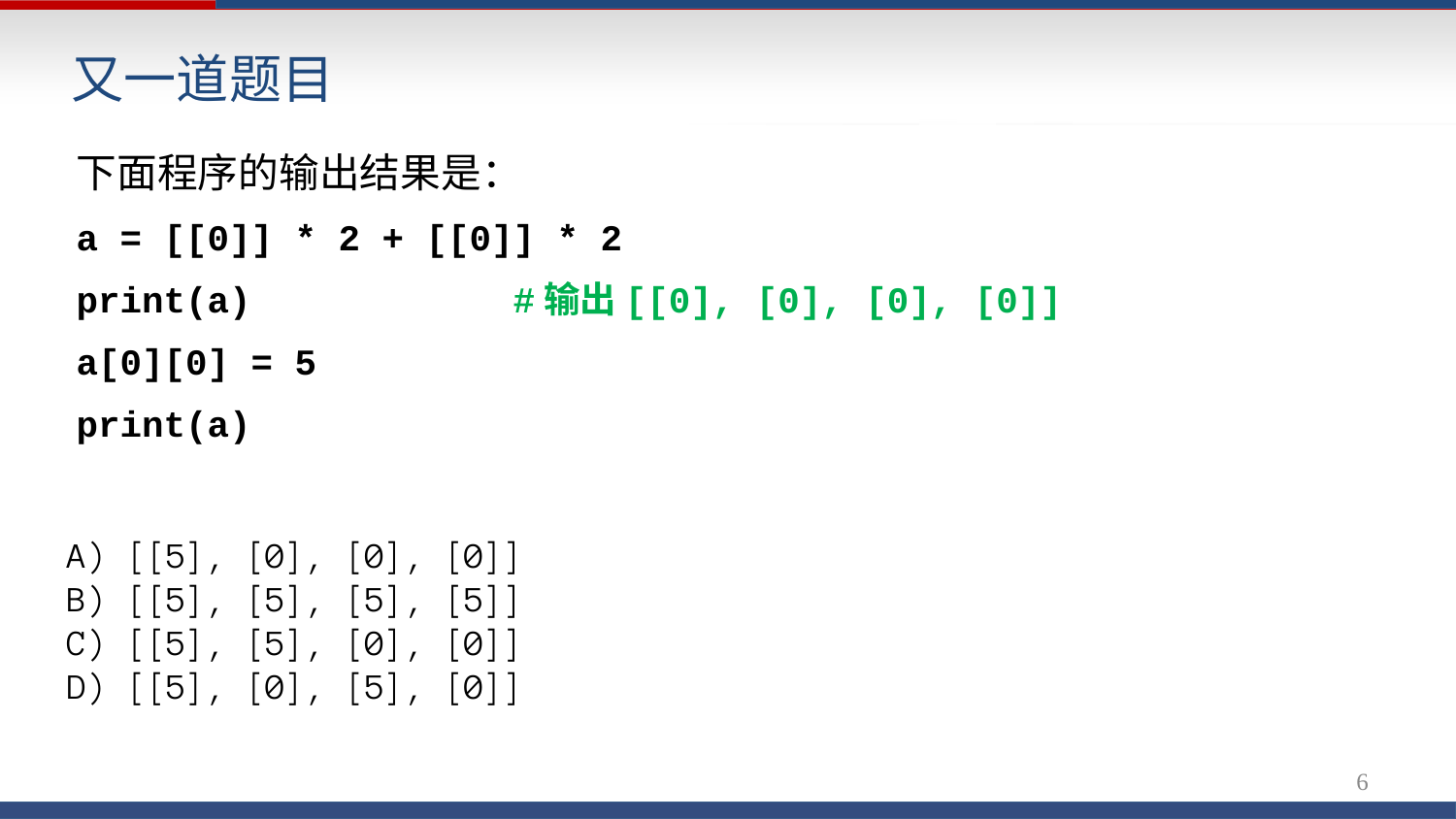

# 又一道题目
下面程序的输出结果是：
a = [[0]] * 2 + [[0]] * 2
print(a)		#输出[[0], [0], [0], [0]]
a[0][0] = 5
print(a)
A) [[5], [0], [0], [0]]
B) [[5], [5], [5], [5]]
C) [[5], [5], [0], [0]]
D) [[5], [0], [5], [0]]
6